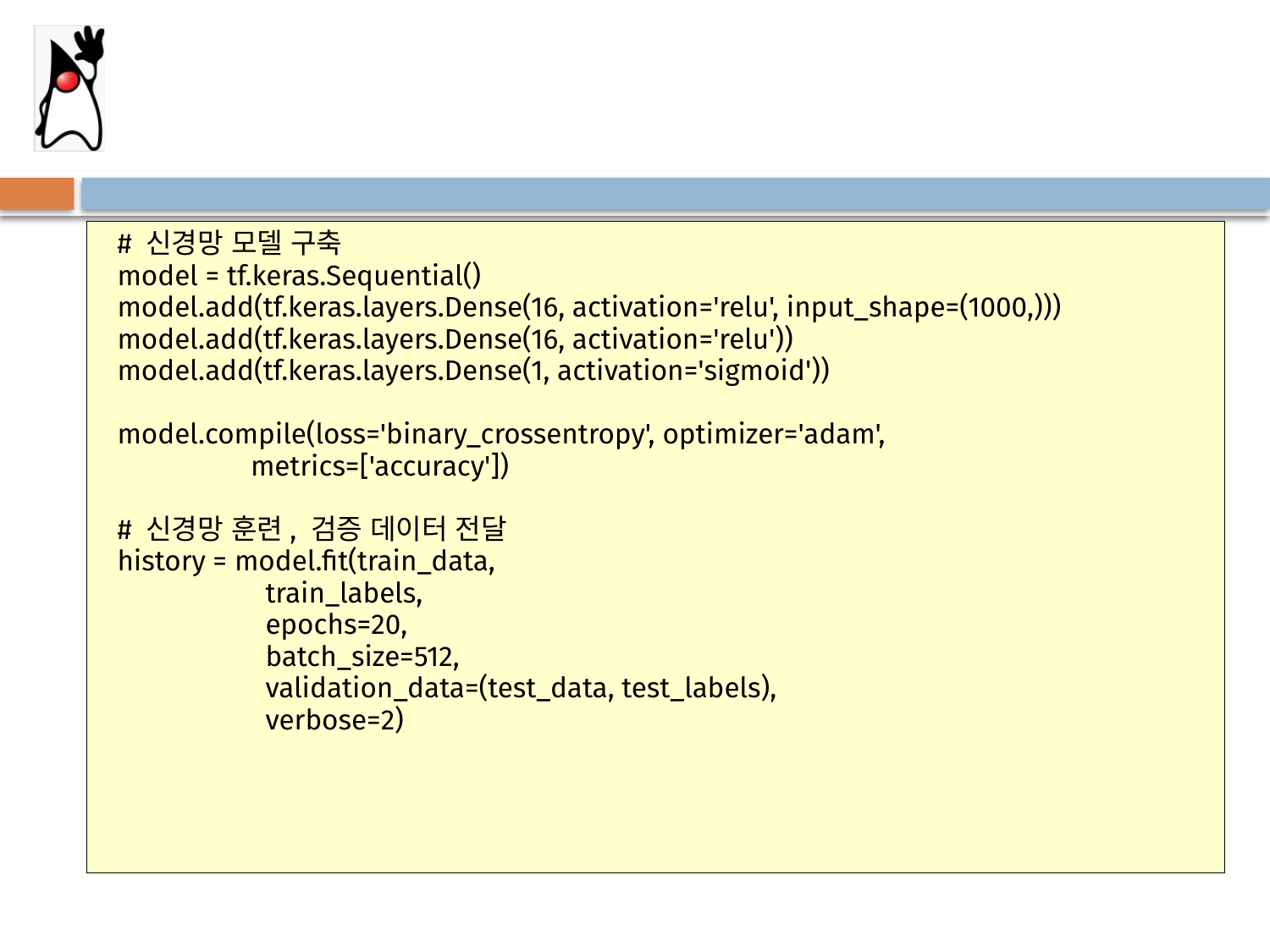

#
# 신경망 모델 구축
model = tf.keras.Sequential()
model.add(tf.keras.layers.Dense(16, activation='relu', input_shape=(1000,)))
model.add(tf.keras.layers.Dense(16, activation='relu'))
model.add(tf.keras.layers.Dense(1, activation='sigmoid'))

model.compile(loss='binary_crossentropy', optimizer='adam',
                  metrics=['accuracy'])

# 신경망 훈련, 검증 데이터 전달
history = model.fit(train_data,
                    train_labels,
                    epochs=20,
                    batch_size=512,
                    validation_data=(test_data, test_labels),
                    verbose=2)